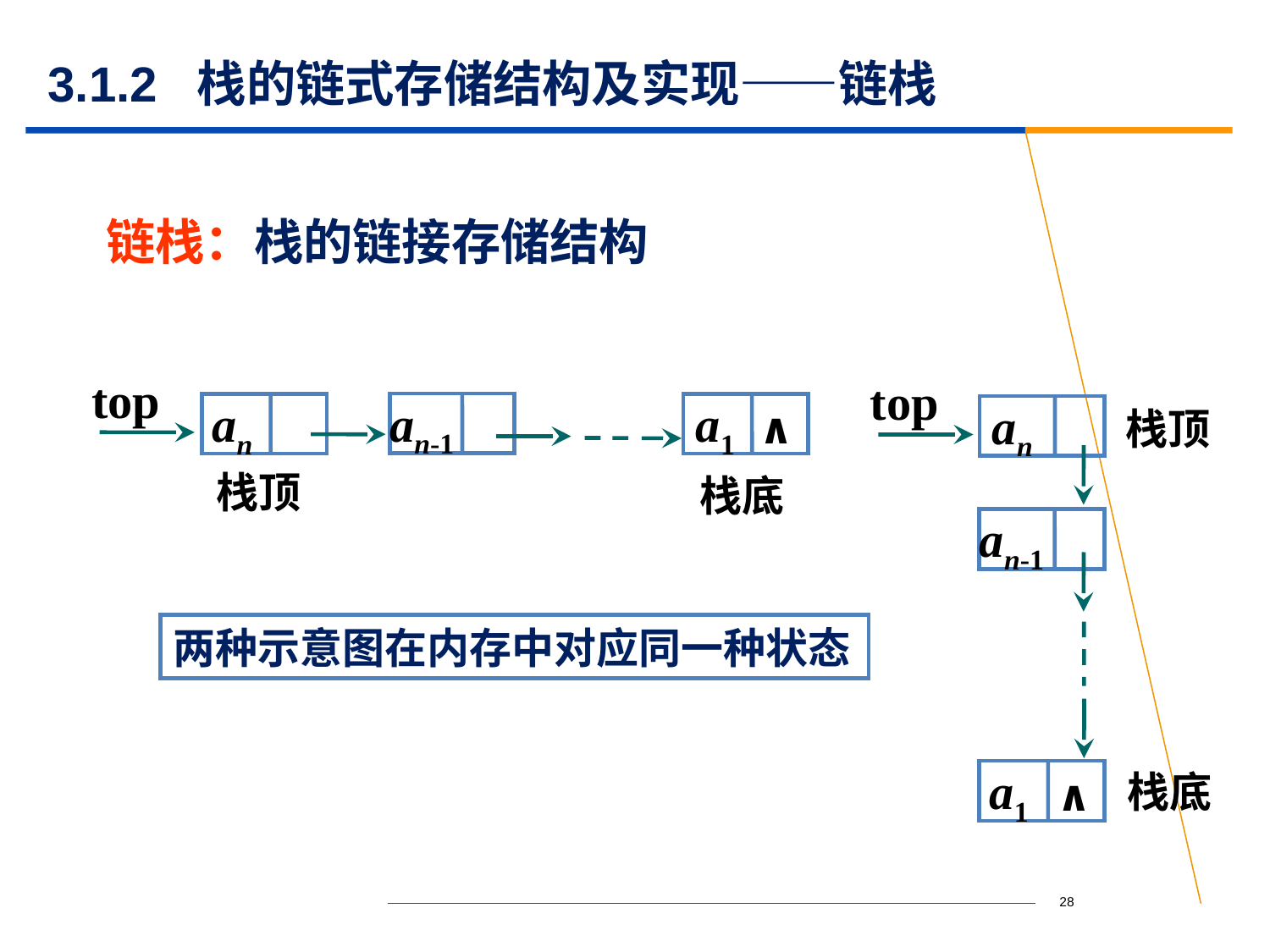

# 3.1.2  栈的链式存储结构及实现——链栈
链栈：栈的链接存储结构
top
an-1

an

a1

∧

top
an

an-1

a1

∧
栈顶
栈顶
栈底
两种示意图在内存中对应同一种状态
栈底